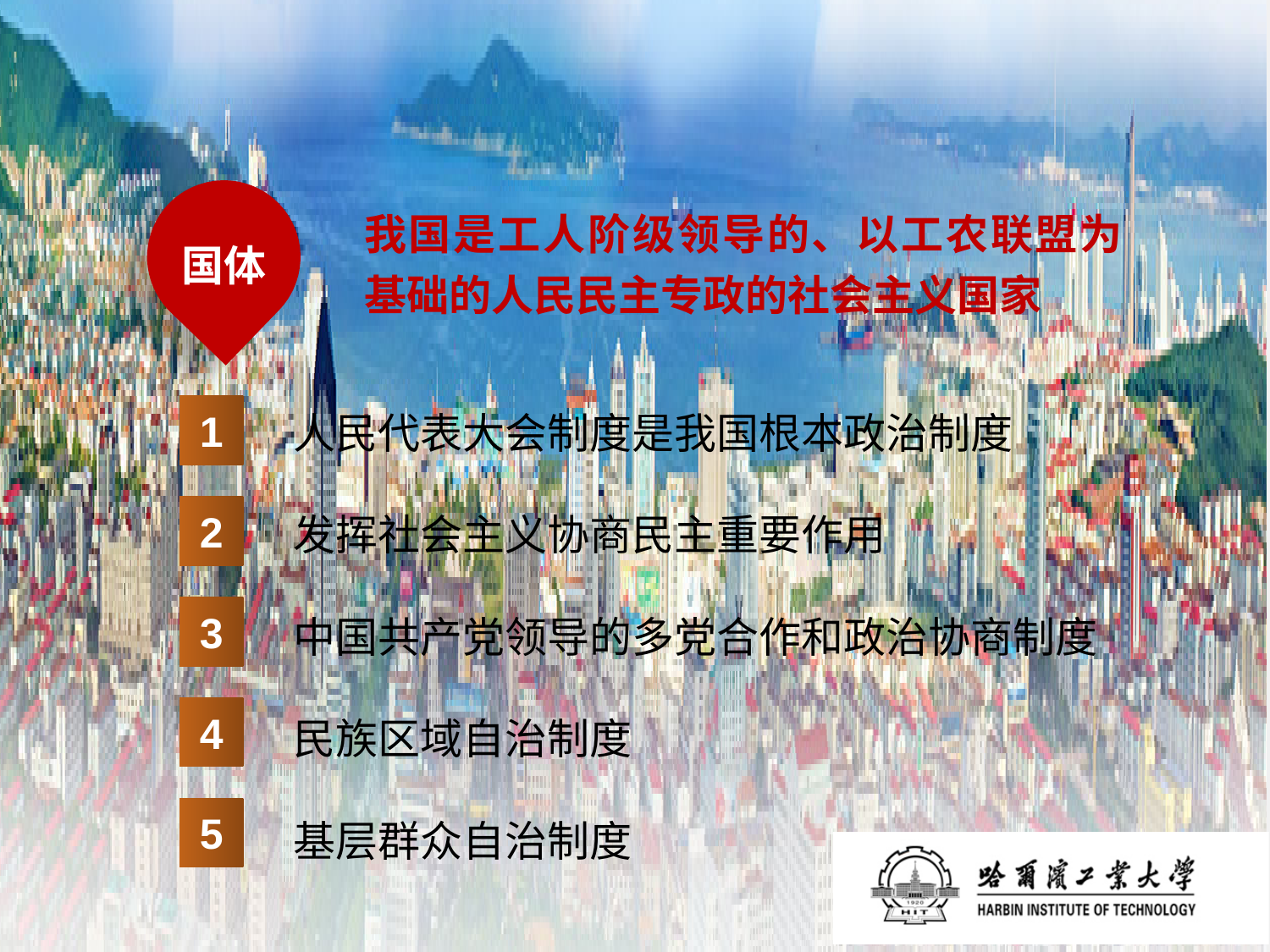

我国是工人阶级领导的、以工农联盟为基础的人民民主专政的社会主义国家
国体
人民代表大会制度是我国根本政治制度
1
发挥社会主义协商民主重要作用
2
中国共产党领导的多党合作和政治协商制度
3
民族区域自治制度
4
基层群众自治制度
5